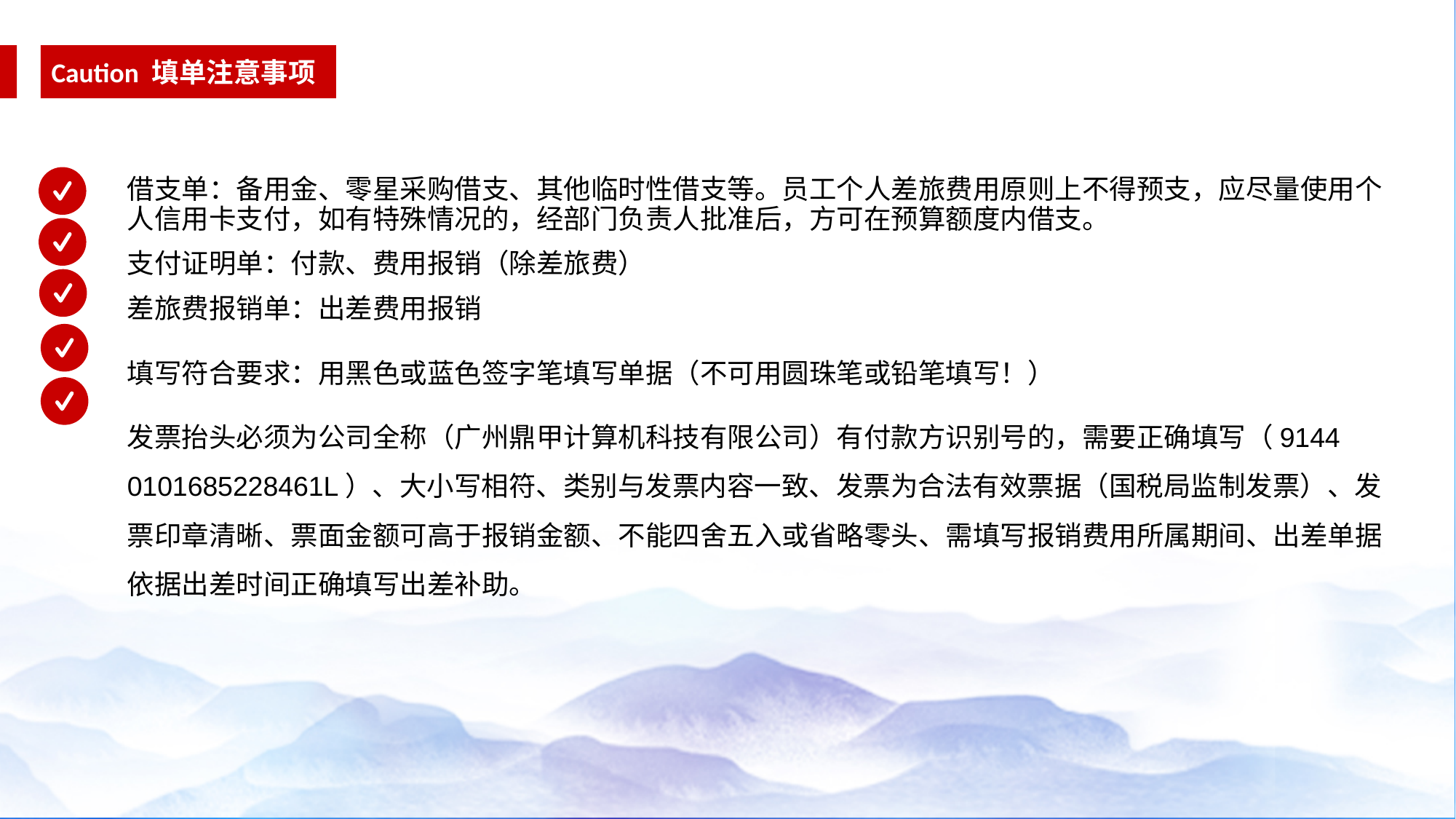

Caution 填单注意事项

借支单：备用金、零星采购借支、其他临时性借支等。员工个人差旅费用原则上不得预支，应尽量使用个人信用卡支付，如有特殊情况的，经部门负责人批准后，方可在预算额度内借支。
支付证明单：付款、费用报销（除差旅费）
差旅费报销单：出差费用报销
填写符合要求：用黑色或蓝色签字笔填写单据（不可用圆珠笔或铅笔填写！）
发票抬头必须为公司全称（广州鼎甲计算机科技有限公司）有付款方识别号的，需要正确填写（9144 0101685228461L）、大小写相符、类别与发票内容一致、发票为合法有效票据（国税局监制发票）、发票印章清晰、票面金额可高于报销金额、不能四舍五入或省略零头、需填写报销费用所属期间、出差单据依据出差时间正确填写出差补助。